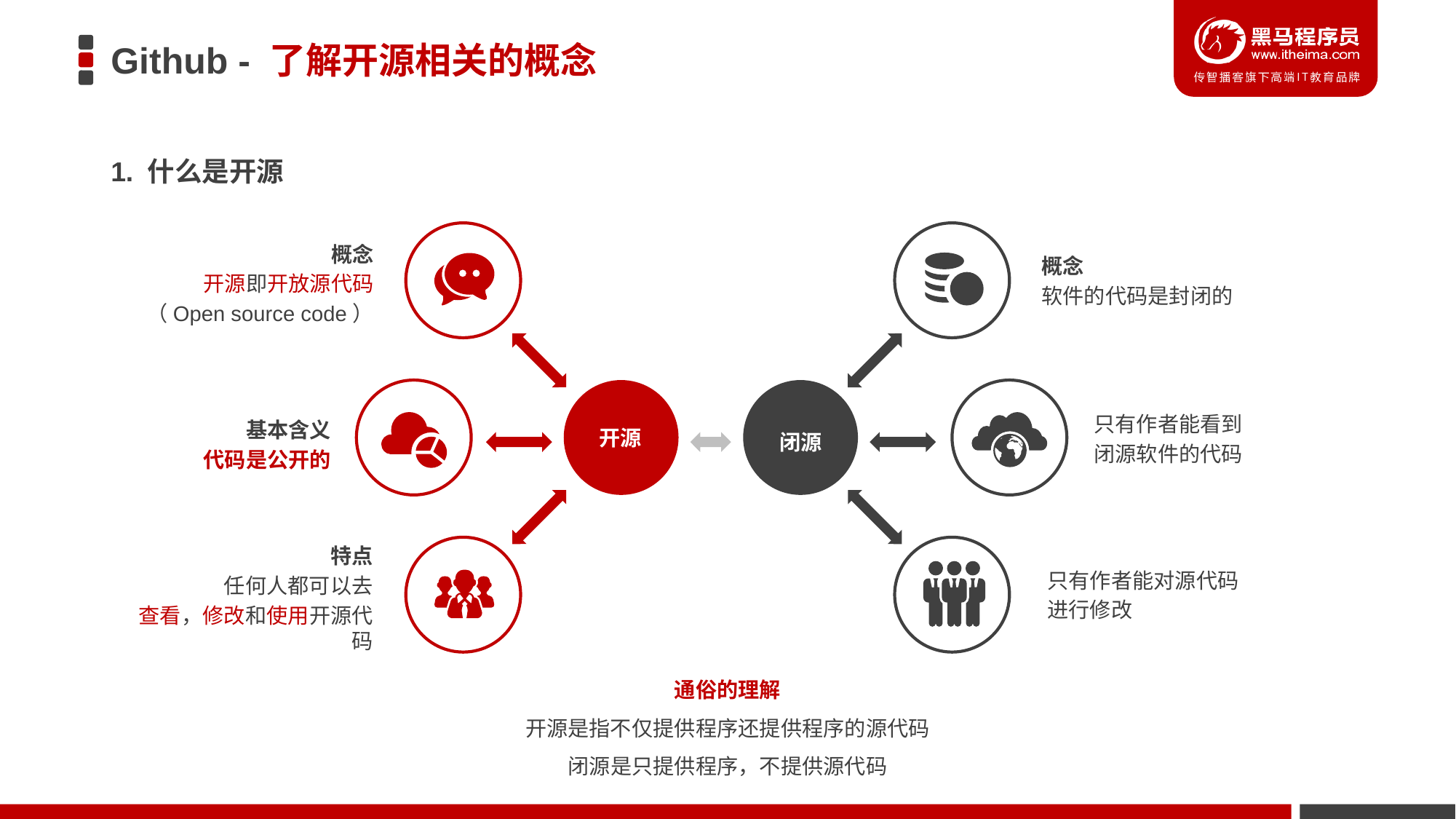

# Github - 了解开源相关的概念
1. 什么是开源

概念
软件的代码是封闭的
概念
开源即开放源代码
（Open source code）

只有作者能看到
闭源软件的代码
基本含义
代码是公开的

开源
闭源
只有作者能对源代码
进行修改
特点
任何人都可以去
查看，修改和使用开源代码

通俗的理解
开源是指不仅提供程序还提供程序的源代码
闭源是只提供程序，不提供源代码